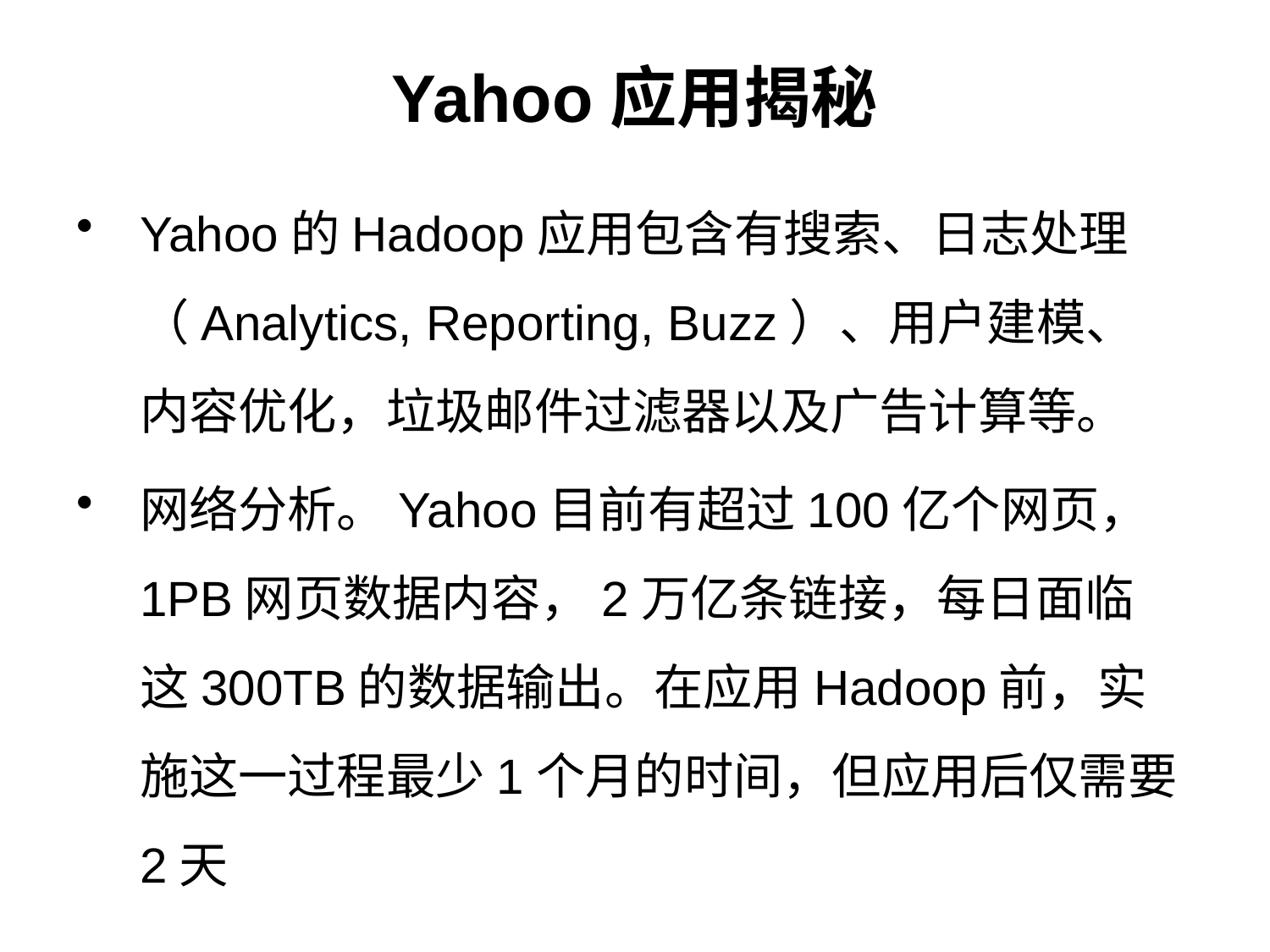

Yahoo应用揭秘
Yahoo的Hadoop应用包含有搜索、日志处理（Analytics, Reporting, Buzz）、用户建模、内容优化，垃圾邮件过滤器以及广告计算等。
网络分析。Yahoo目前有超过100亿个网页，1PB网页数据内容，2万亿条链接，每日面临这300TB的数据输出。在应用Hadoop前，实施这一过程最少1个月的时间，但应用后仅需要2天